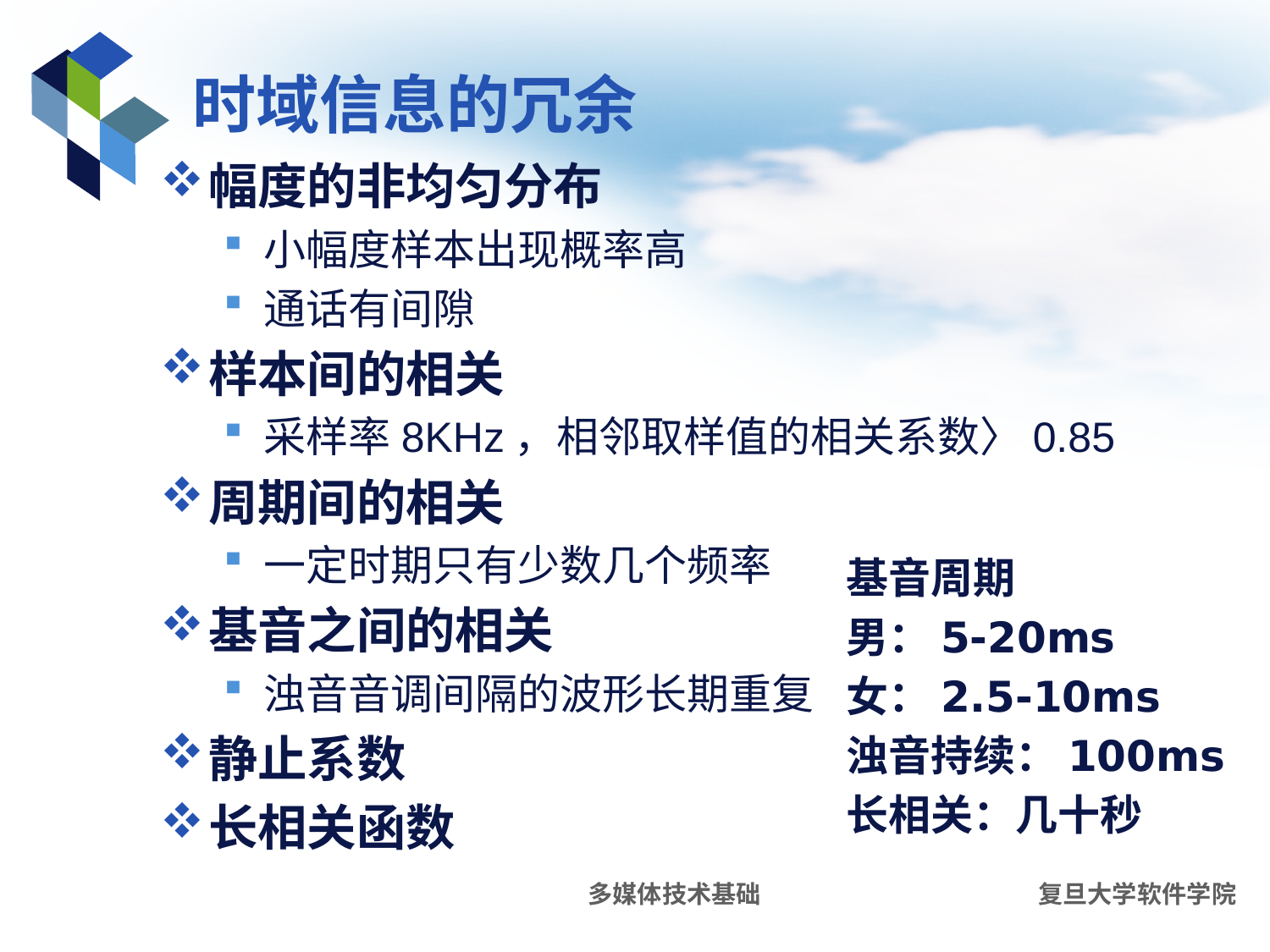

# 时域信息的冗余
幅度的非均匀分布
小幅度样本出现概率高
通话有间隙
样本间的相关
采样率8KHz，相邻取样值的相关系数〉0.85
周期间的相关
一定时期只有少数几个频率
基音之间的相关
浊音音调间隔的波形长期重复
静止系数
长相关函数
基音周期
男：5-20ms
女：2.5-10ms
浊音持续：100ms
长相关：几十秒
多媒体技术基础